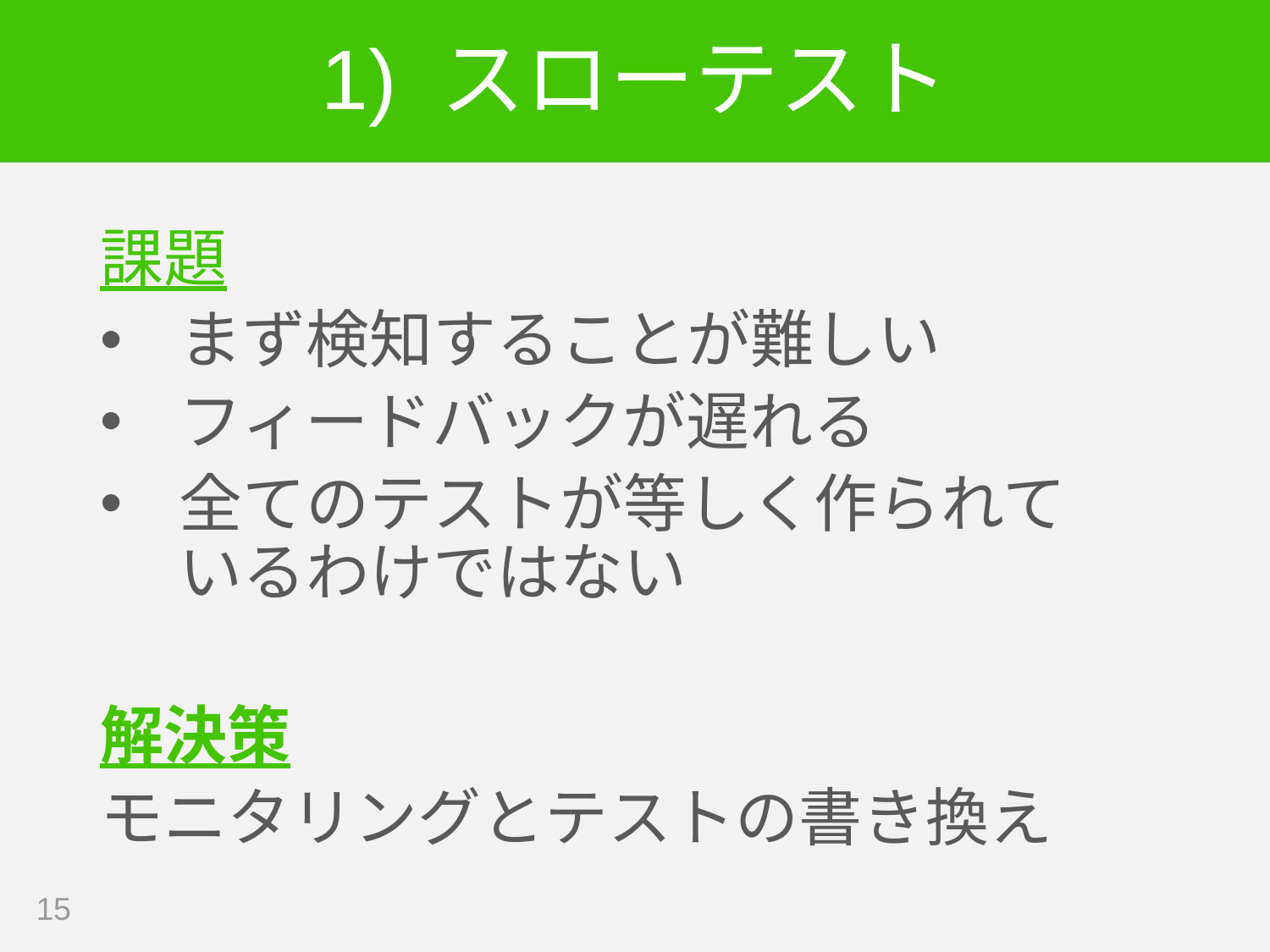

# 1) スローテスト
課題
まず検知することが難しい
フィードバックが遅れる
全てのテストが等しく作られて
いるわけではない

解決策
モニタリングとテストの書き換え
15